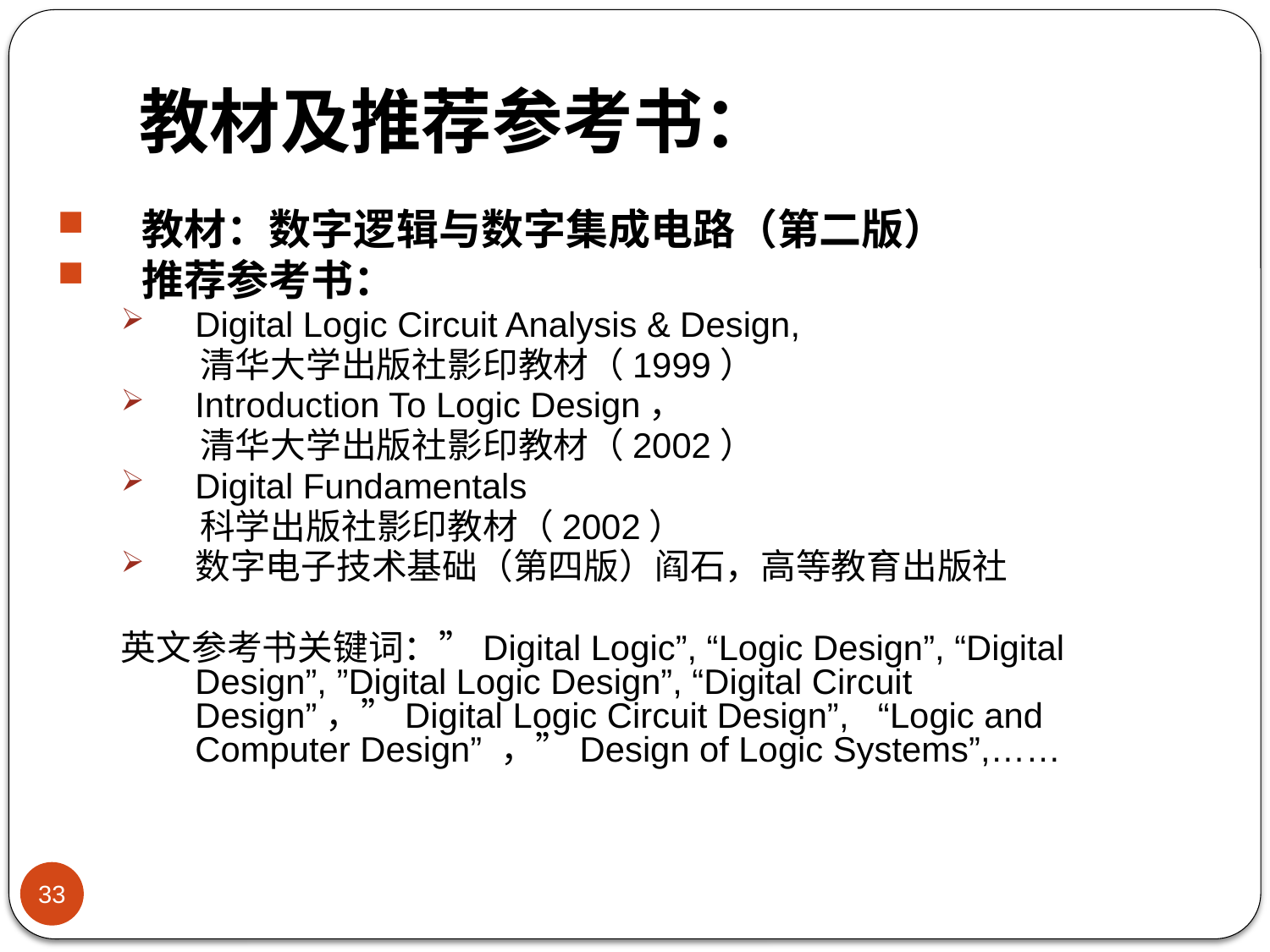

# 教材及推荐参考书：
教材：数字逻辑与数字集成电路（第二版）
推荐参考书：
Digital Logic Circuit Analysis & Design,
         清华大学出版社影印教材（1999）
Introduction To Logic Design，
         清华大学出版社影印教材（2002）
Digital Fundamentals
         科学出版社影印教材（2002）
数字电子技术基础（第四版）阎石，高等教育出版社

英文参考书关键词：”Digital Logic”, “Logic Design”, “Digital Design”, ”Digital Logic Design”, “Digital Circuit Design”，”Digital Logic Circuit Design”,   “Logic and Computer Design” ，”Design of Logic Systems”,……
33